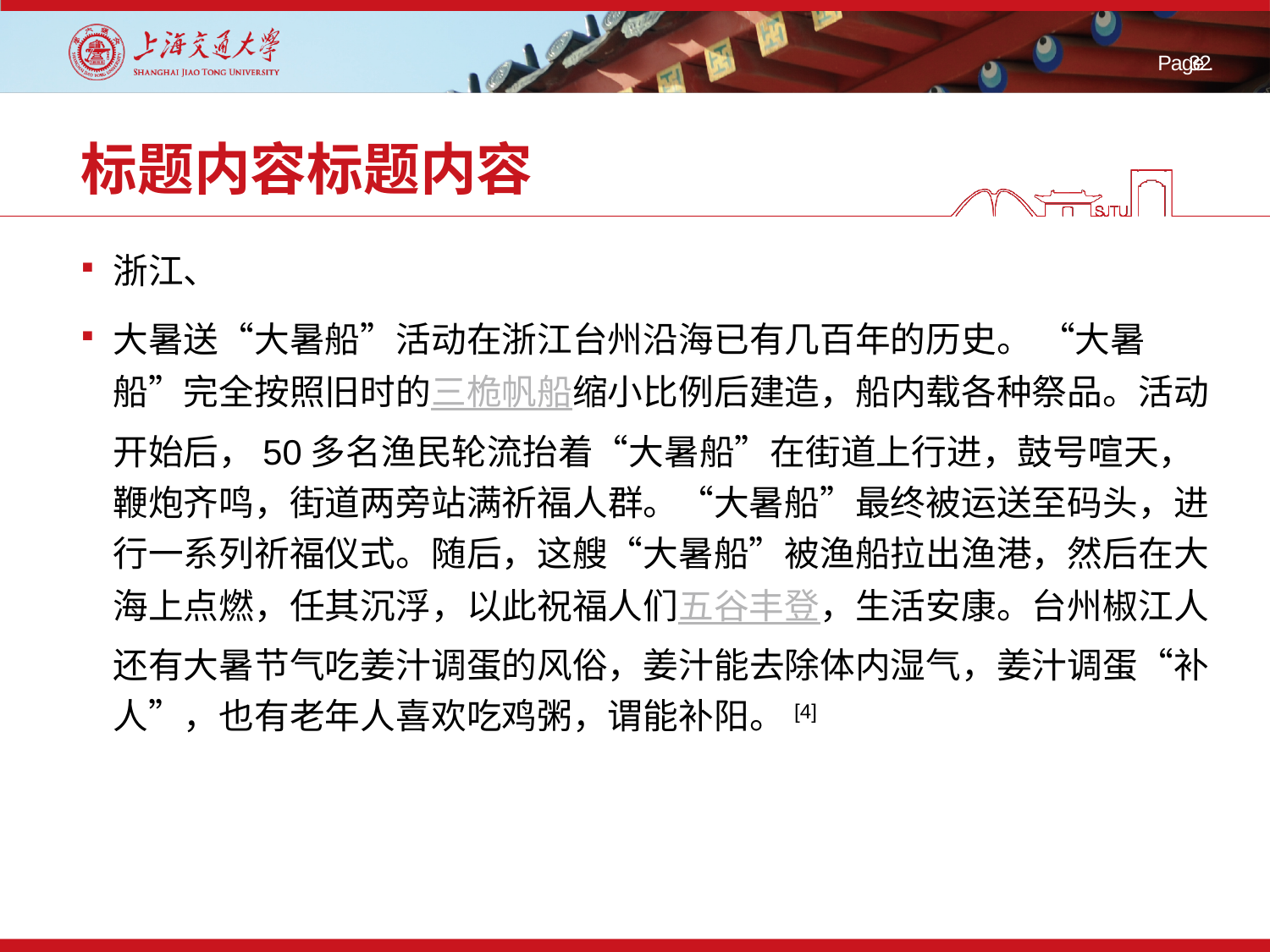

# 标题内容标题内容
浙江、
大暑送“大暑船”活动在浙江台州沿海已有几百年的历史。 “大暑
船”完全按照旧时的三桅帆船缩小比例后建造，船内载各种祭品。活动开始后，50多名渔民轮流抬着“大暑船”在街道上行进，鼓号喧天，鞭炮齐鸣，街道两旁站满祈福人群。“大暑船”最终被运送至码头，进行一系列祈福仪式。随后，这艘“大暑船”被渔船拉出渔港，然后在大海上点燃，任其沉浮，以此祝福人们五谷丰登，生活安康。台州椒江人还有大暑节气吃姜汁调蛋的风俗，姜汁能去除体内湿气，姜汁调蛋“补人”，也有老年人喜欢吃鸡粥，谓能补阳。 [4]